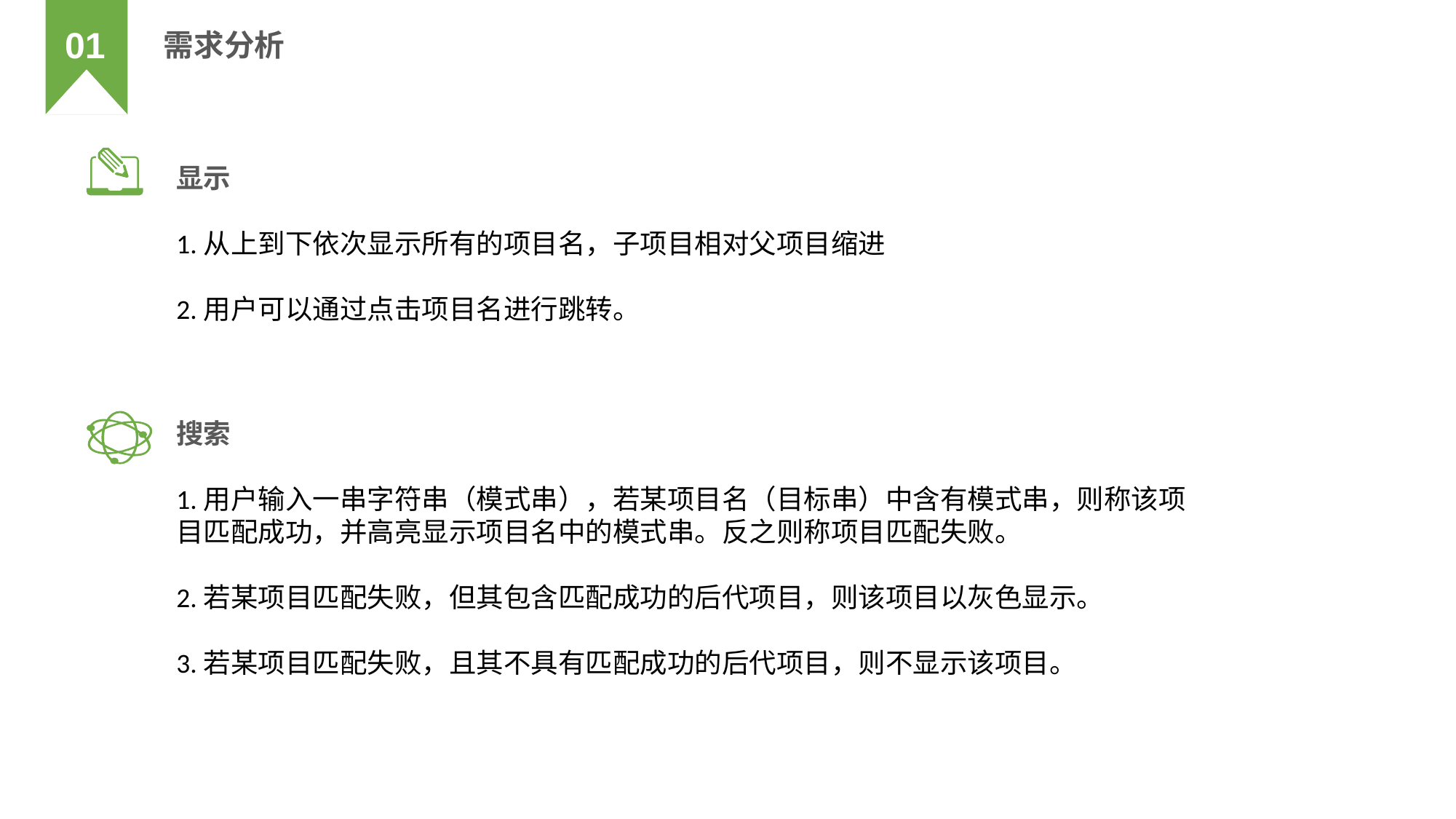

01
需求分析

显示

1.从上到下依次显示所有的项目名，子项目相对父项目缩进

2.用户可以通过点击项目名进行跳转。

搜索

1.用户输入一串字符串（模式串），若某项目名（目标串）中含有模式串，则称该项目匹配成功，并高亮显示项目名中的模式串。反之则称项目匹配失败。

2.若某项目匹配失败，但其包含匹配成功的后代项目，则该项目以灰色显示。

3.若某项目匹配失败，且其不具有匹配成功的后代项目，则不显示该项目。